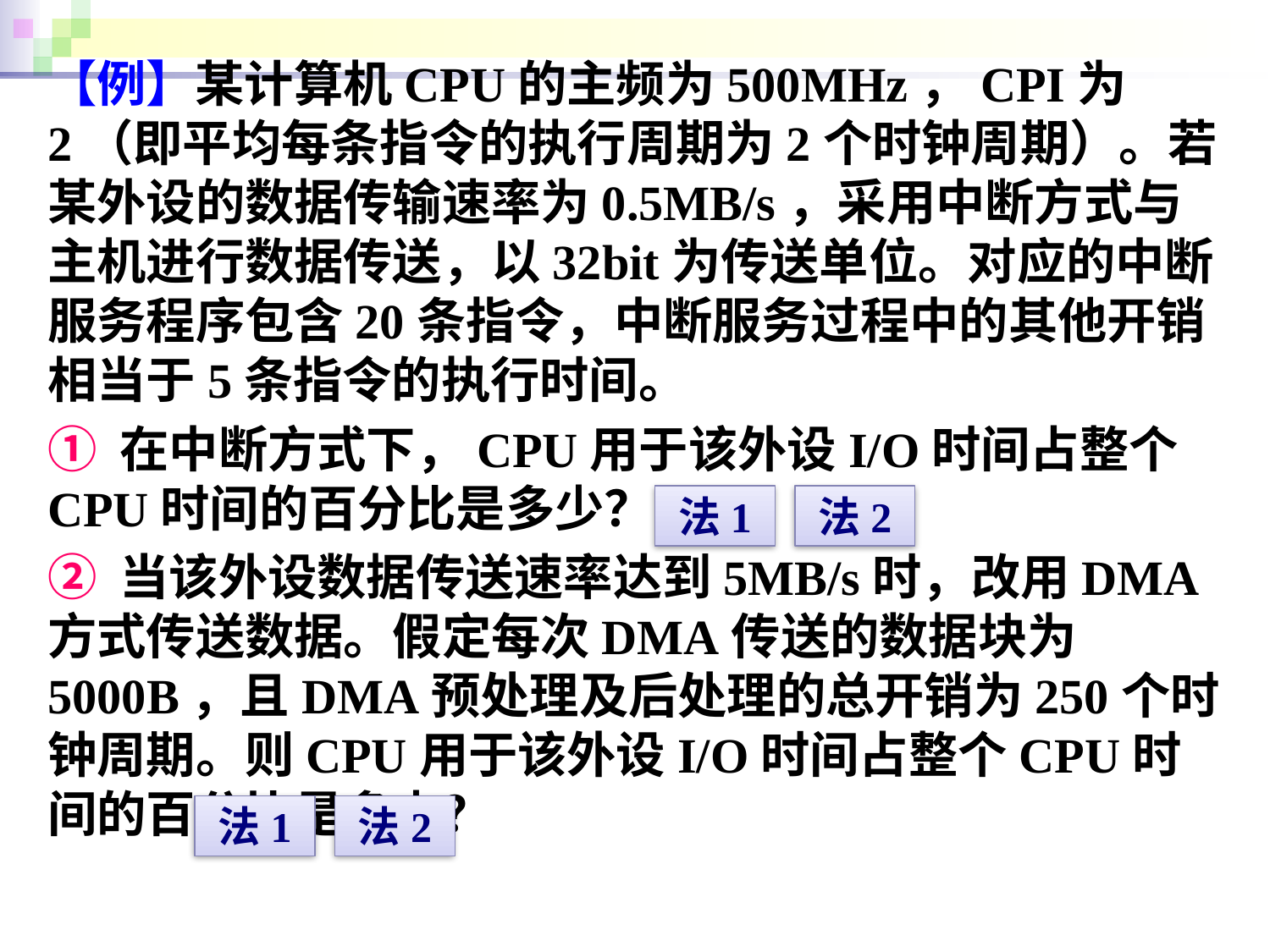

【例】某计算机CPU的主频为500MHz，CPI为2（即平均每条指令的执行周期为2个时钟周期）。若某外设的数据传输速率为0.5MB/s，采用中断方式与主机进行数据传送，以32bit为传送单位。对应的中断服务程序包含20条指令，中断服务过程中的其他开销相当于5条指令的执行时间。
① 在中断方式下，CPU用于该外设I/O时间占整个CPU时间的百分比是多少？
② 当该外设数据传送速率达到5MB/s时，改用DMA方式传送数据。假定每次DMA传送的数据块为5000B，且DMA预处理及后处理的总开销为250个时钟周期。则CPU用于该外设I/O时间占整个CPU时间的百分比是多少？
法1
法2
法1
法2